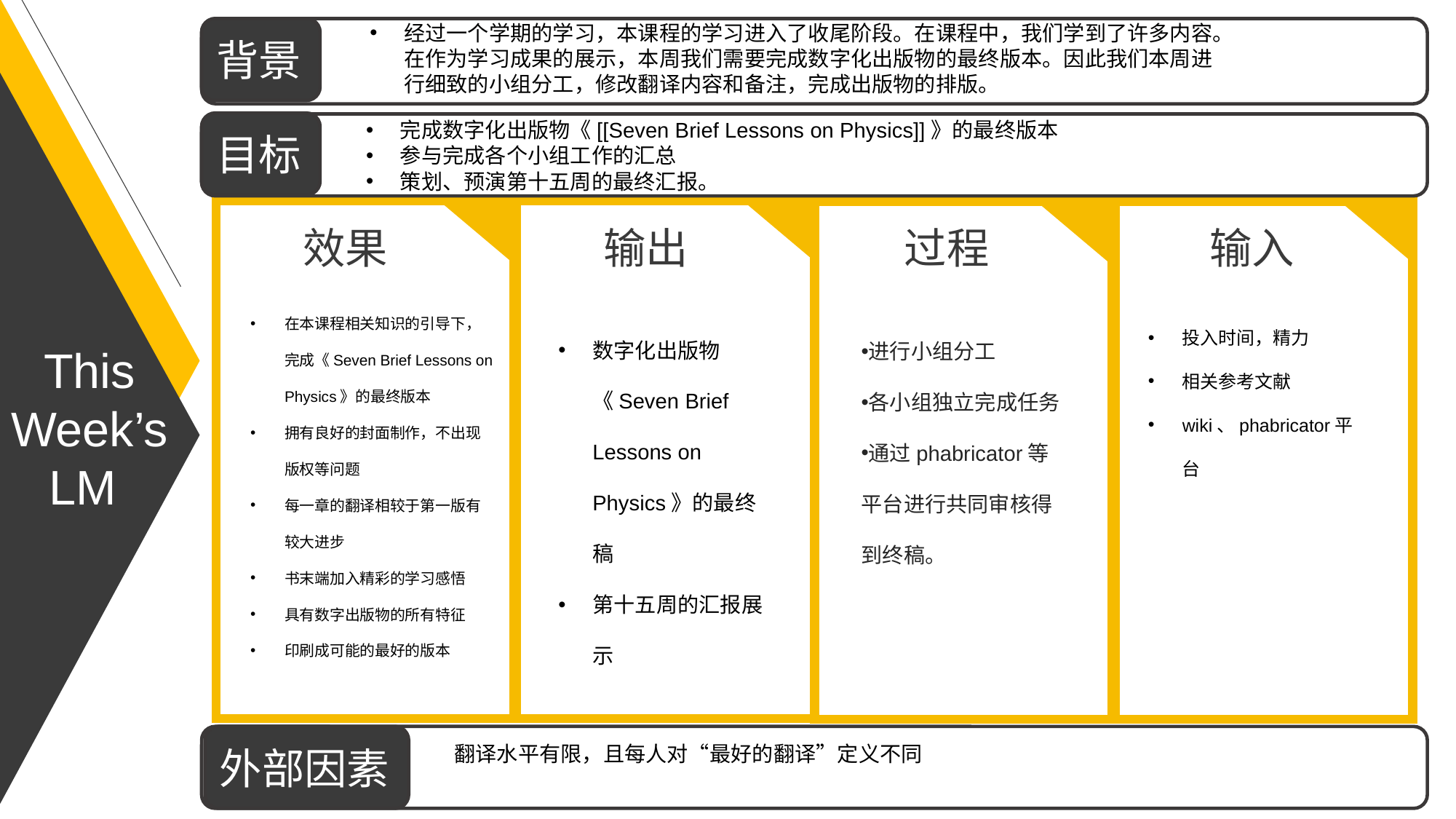

经过一个学期的学习，本课程的学习进入了收尾阶段。在课程中，我们学到了许多内容。在作为学习成果的展示，本周我们需要完成数字化出版物的最终版本。因此我们本周进行细致的小组分工，修改翻译内容和备注，完成出版物的排版。

背景
目标

效果
输出
过程
输入

外部因素
完成数字化出版物《[[Seven Brief Lessons on Physics]]》的最终版本
参与完成各个小组工作的汇总
策划、预演第十五周的最终汇报。
在本课程相关知识的引导下，完成《Seven Brief Lessons on Physics》的最终版本
拥有良好的封面制作，不出现版权等问题
每一章的翻译相较于第一版有较大进步
书末端加入精彩的学习感悟
具有数字出版物的所有特征
印刷成可能的最好的版本
投入时间，精力
相关参考文献
wiki、phabricator平台
数字化出版物《Seven Brief Lessons on Physics》的最终稿
第十五周的汇报展示
进行小组分工
各小组独立完成任务
通过phabricator等平台进行共同审核得到终稿。
This
Week’s
LM
翻译水平有限，且每人对“最好的翻译”定义不同